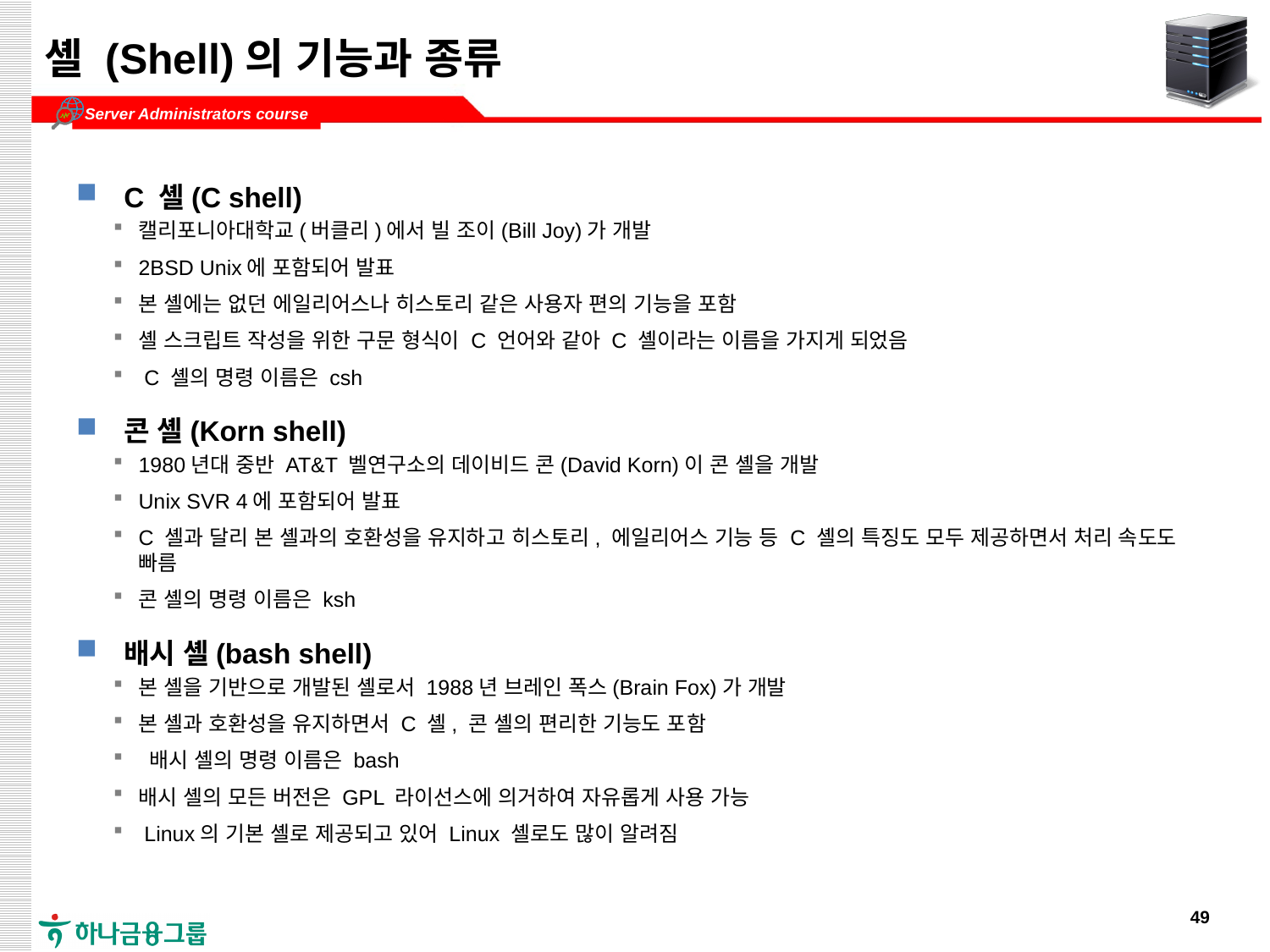

# 셸 (Shell)의 기능과 종류
C 셸(C shell)
캘리포니아대학교(버클리)에서 빌 조이(Bill Joy)가 개발
2BSD Unix에 포함되어 발표
본 셸에는 없던 에일리어스나 히스토리 같은 사용자 편의 기능을 포함
셸 스크립트 작성을 위한 구문 형식이 C 언어와 같아 C 셸이라는 이름을 가지게 되었음
 C 셸의 명령 이름은 csh
콘 셸(Korn shell)
1980년대 중반 AT&T 벨연구소의 데이비드 콘(David Korn)이 콘 셸을 개발
Unix SVR 4에 포함되어 발표
C 셸과 달리 본 셸과의 호환성을 유지하고 히스토리, 에일리어스 기능 등 C 셸의 특징도 모두 제공하면서 처리 속도도 빠름
콘 셸의 명령 이름은 ksh
배시 셸(bash shell)
본 셸을 기반으로 개발된 셸로서 1988년 브레인 폭스(Brain Fox)가 개발
본 셸과 호환성을 유지하면서 C 셸, 콘 셸의 편리한 기능도 포함
 배시 셸의 명령 이름은 bash
배시 셸의 모든 버전은 GPL 라이선스에 의거하여 자유롭게 사용 가능
 Linux의 기본 셸로 제공되고 있어 Linux 셸로도 많이 알려짐